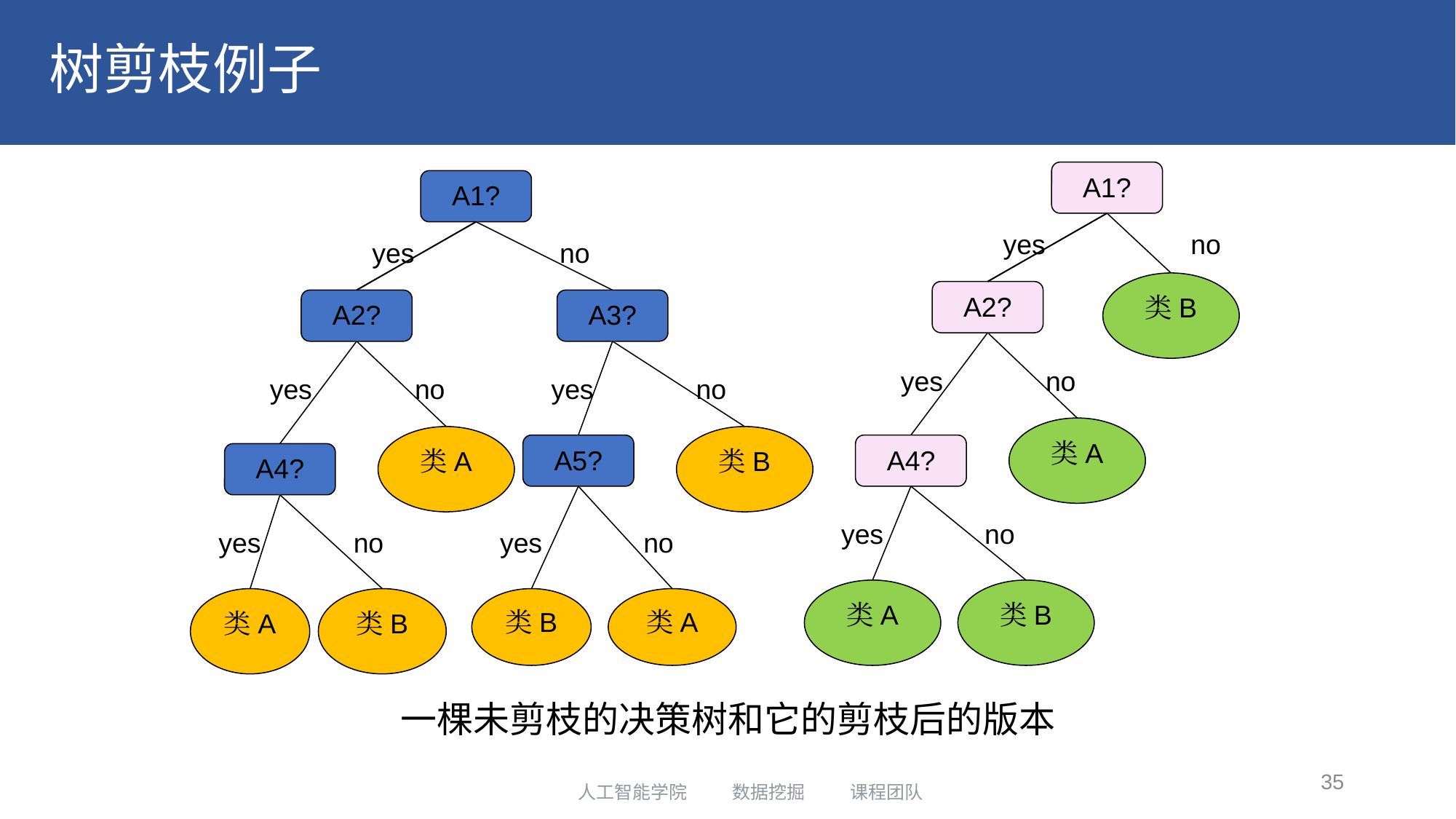

# 树剪枝例子
A1?
yes
no
类B
A2?
yes
no
类A
A4?
yes
no
类A
类B
A1?
yes
no
A2?
A3?
yes
no
yes
no
类A
类B
A5?
A4?
yes
no
yes
no
类A
类B
类B
类A
一棵未剪枝的决策树和它的剪枝后的版本
35
人工智能学院        数据挖掘        课程团队